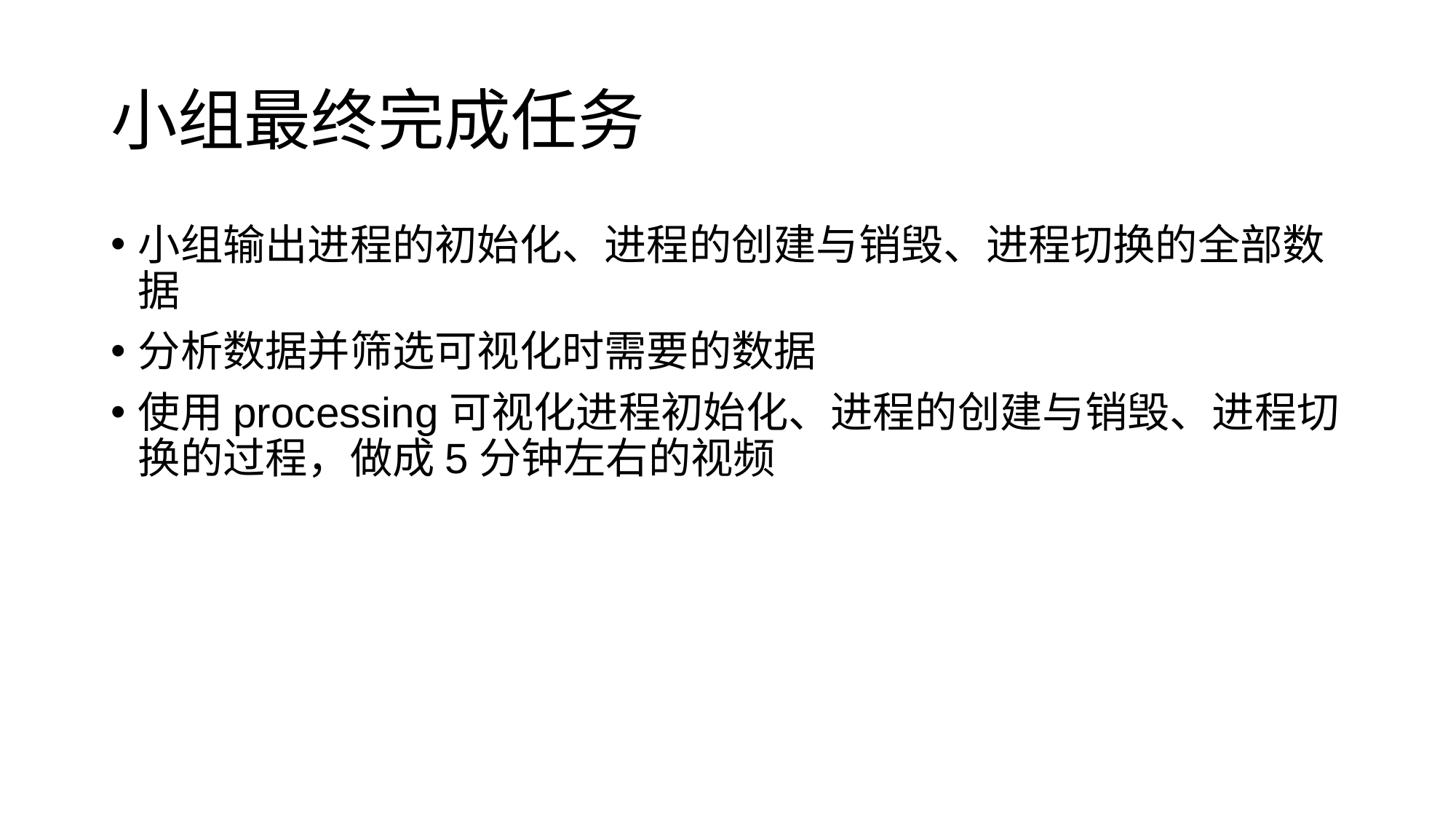

# 小组最终完成任务
小组输出进程的初始化、进程的创建与销毁、进程切换的全部数据
分析数据并筛选可视化时需要的数据
使用processing可视化进程初始化、进程的创建与销毁、进程切换的过程，做成5分钟左右的视频